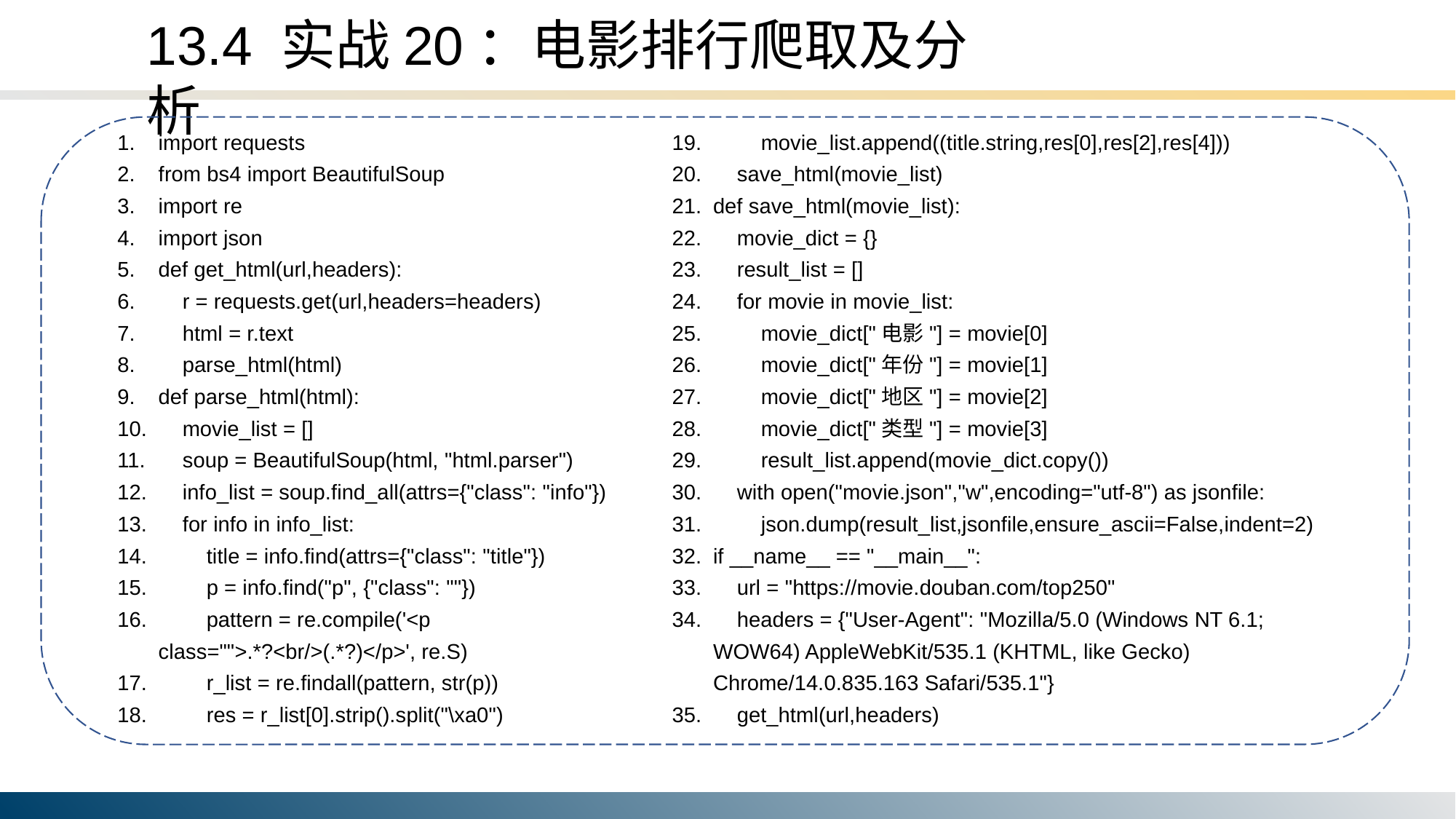

13.4 实战20：电影排行爬取及分析

import requests
from bs4 import BeautifulSoup
import re
import json
def get_html(url,headers):
    r = requests.get(url,headers=headers)
    html = r.text
    parse_html(html)
def parse_html(html):
    movie_list = []
    soup = BeautifulSoup(html, "html.parser")
    info_list = soup.find_all(attrs={"class": "info"})
    for info in info_list:
        title = info.find(attrs={"class": "title"})
        p = info.find("p", {"class": ""})
        pattern = re.compile('<p class="">.*?<br/>(.*?)</p>', re.S)
        r_list = re.findall(pattern, str(p))
        res = r_list[0].strip().split("\xa0")
        movie_list.append((title.string,res[0],res[2],res[4]))
    save_html(movie_list)
def save_html(movie_list):
    movie_dict = {}
    result_list = []
    for movie in movie_list:
        movie_dict["电影"] = movie[0]
        movie_dict["年份"] = movie[1]
        movie_dict["地区"] = movie[2]
        movie_dict["类型"] = movie[3]
        result_list.append(movie_dict.copy())
    with open("movie.json","w",encoding="utf-8") as jsonfile:
        json.dump(result_list,jsonfile,ensure_ascii=False,indent=2)
if __name__ == "__main__":
    url = "https://movie.douban.com/top250"
    headers = {"User-Agent": "Mozilla/5.0 (Windows NT 6.1; WOW64) AppleWebKit/535.1 (KHTML, like Gecko) Chrome/14.0.835.163 Safari/535.1"}
    get_html(url,headers)